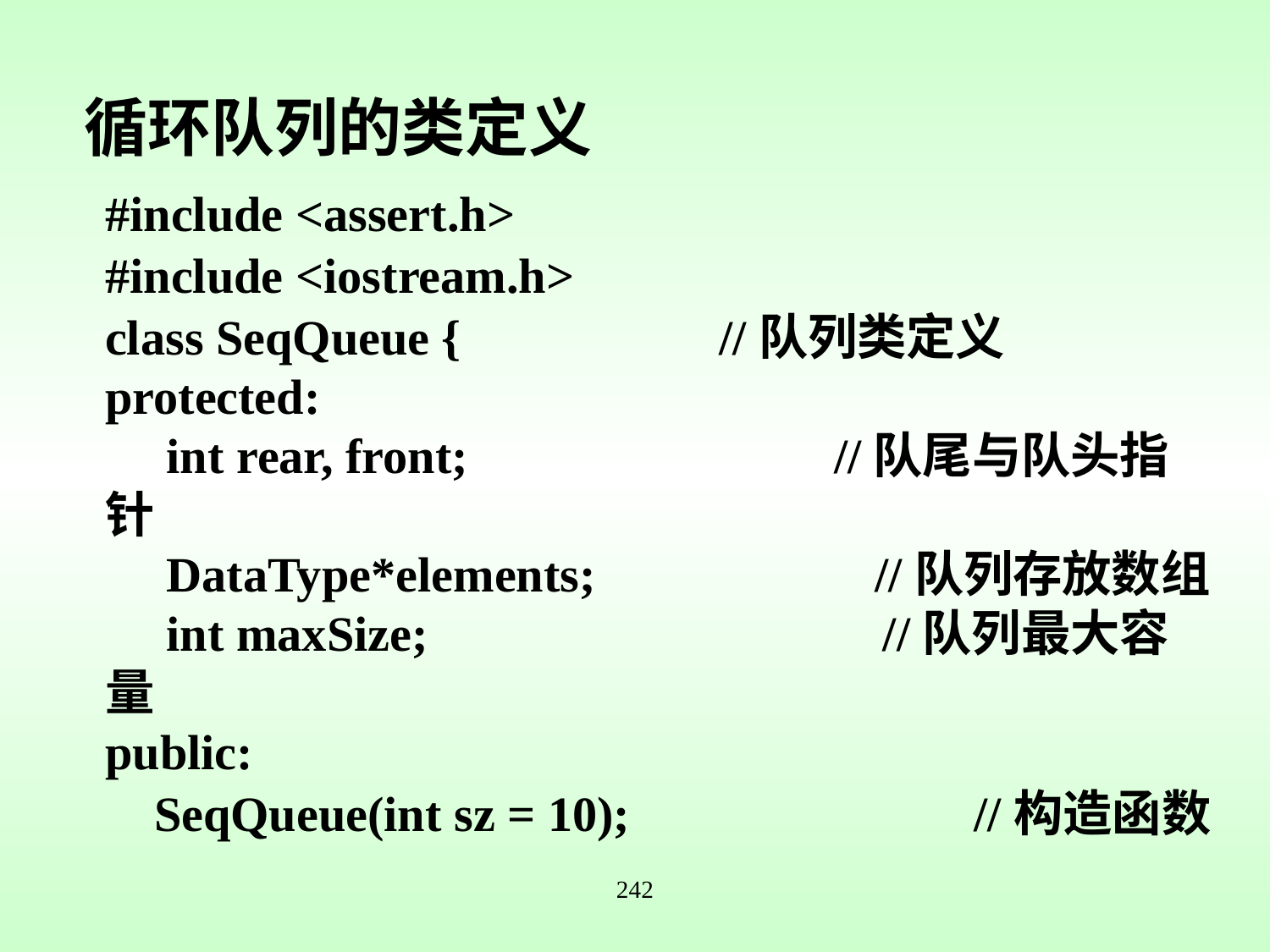

循环队列的类定义
#include <assert.h>
#include <iostream.h>
class SeqQueue {	                   //队列类定义
protected:
     int rear, front;		                  //队尾与队头指针
     DataType*elements;		           //队列存放数组
     int maxSize;		                      //队列最大容量
public:
    SeqQueue(int sz = 10);                            //构造函数
242